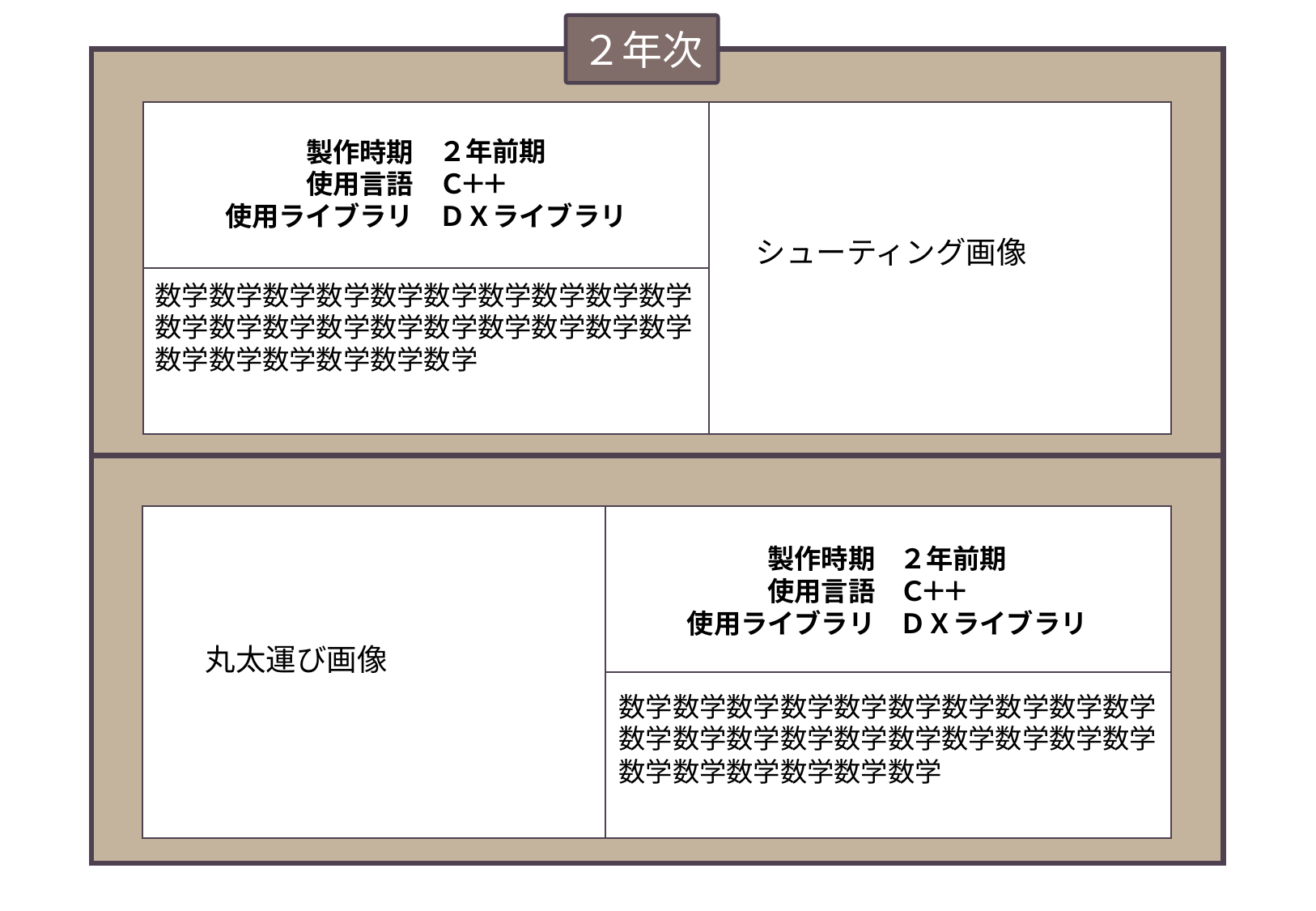

２年次

製作期間

２年前期
Ｃ＋＋
ＤＸライブラリ
製作時期
使用言語
使用ライブラリ
シューティング画像
数学数学数学数学数学数学数学数学数学数学数学数学数学数学数学数学数学数学数学数学数学数学数学数学数学数学
製作期間

製作時期
使用言語
使用ライブラリ
２年前期
Ｃ＋＋
ＤＸライブラリ
丸太運び画像
数学数学数学数学数学数学数学数学数学数学数学数学数学数学数学数学数学数学数学数学数学数学数学数学数学数学